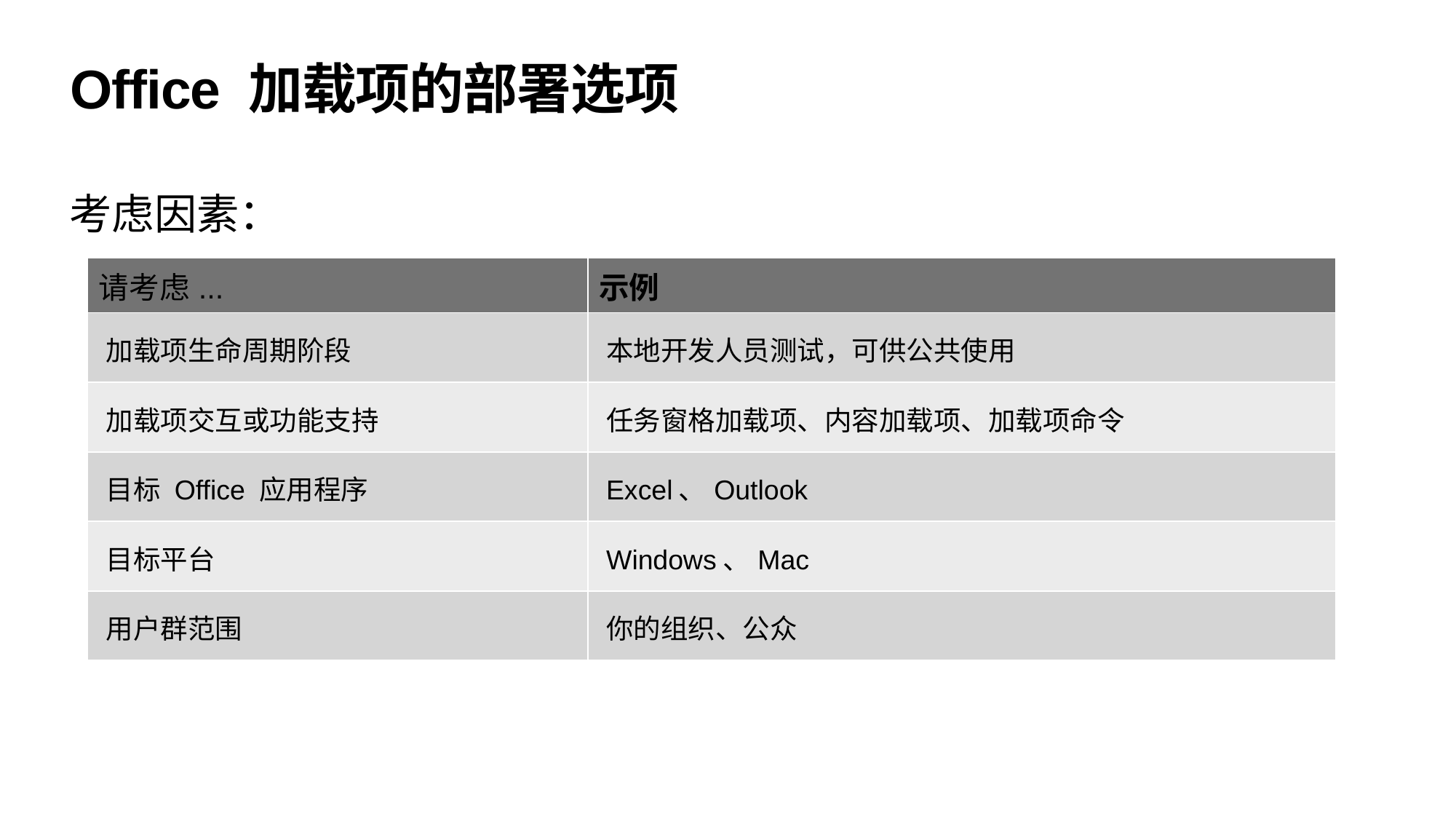

# Office 加载项的部署选项
考虑因素：
| 请考虑... | 示例 |
| --- | --- |
| 加载项生命周期阶段 | 本地开发人员测试，可供公共使用 |
| 加载项交互或功能支持 | 任务窗格加载项、内容加载项、加载项命令 |
| 目标 Office 应用程序 | Excel、Outlook |
| 目标平台 | Windows、Mac |
| 用户群范围 | 你的组织、公众 |